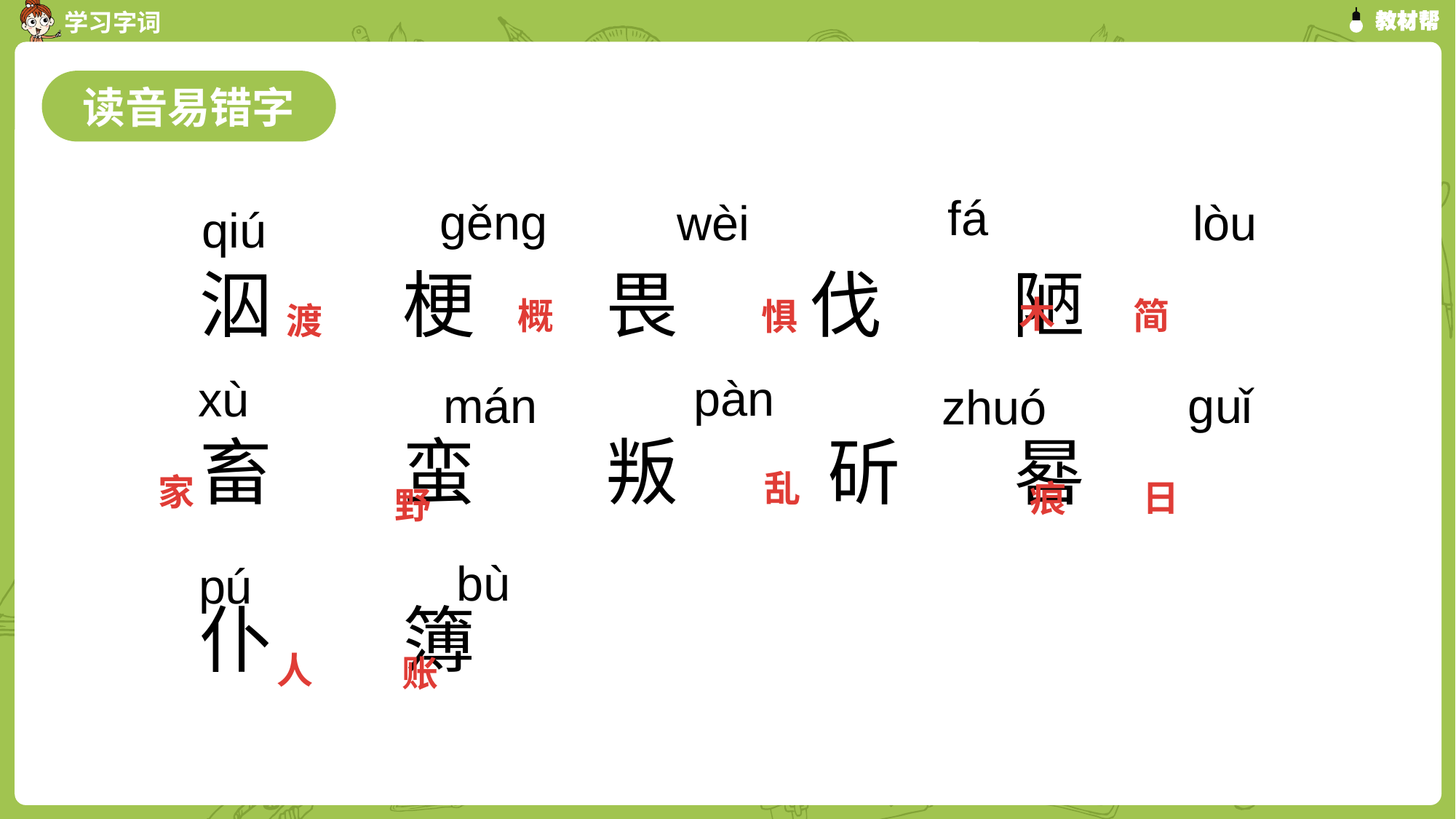

读音易错字
fá
gěng
 lòu
wèi
qiú
泅        梗        畏        伐        陋
畜        蛮        叛         斫       晷
仆        簿
木
简
概
惧
渡
pàn
xù
mán
guǐ
zhuó
乱
家
日
痕
野
bù
pú
人
账